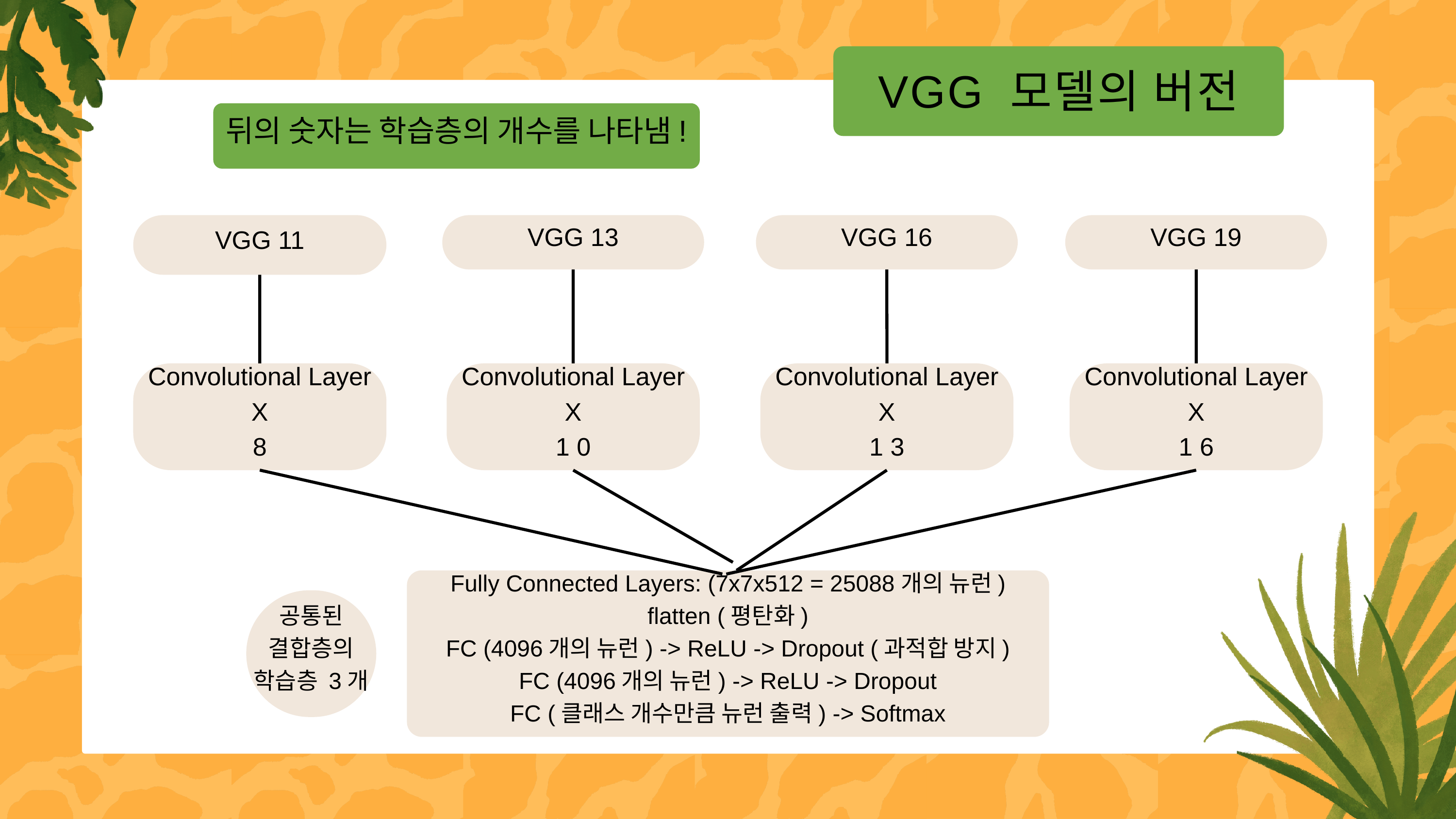

VGG 모델의 버전

뒤의 숫자는 학습층의 개수를 나타냄!

VGG 11

VGG 13

VGG 16

VGG 19

Convolutional Layer
X
8

Convolutional Layer
X
1 0

Convolutional Layer
X
1 3

Convolutional Layer
X
1 6

Fully Connected Layers: (7x7x512 = 25088개의 뉴런)
flatten (평탄화)
FC (4096개의 뉴런) -> ReLU -> Dropout (과적합 방지)
FC (4096개의 뉴런) -> ReLU -> Dropout
FC (클래스 개수만큼 뉴런 출력) -> Softmax

공통된
결합층의
학습층 3개